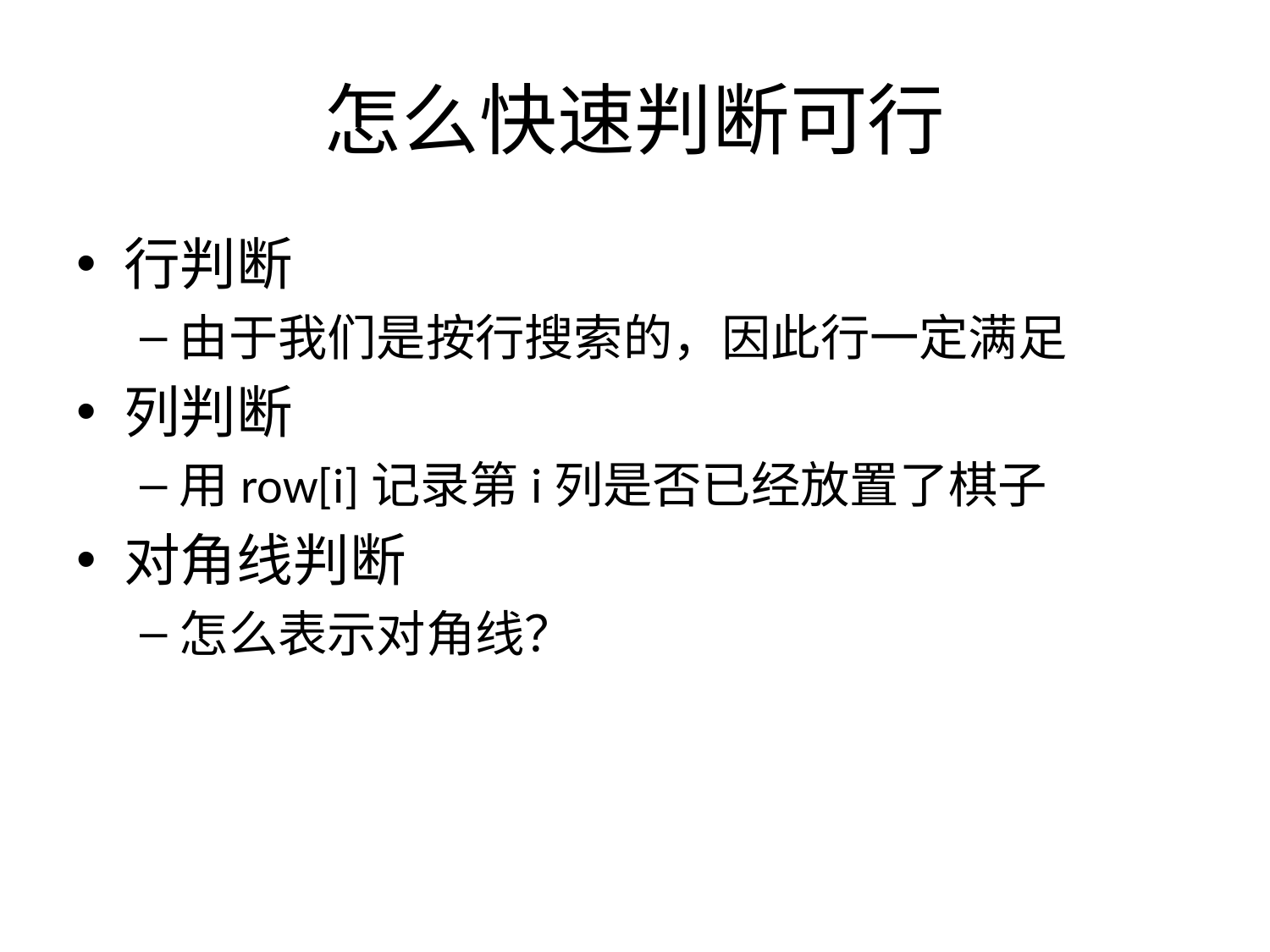

# 怎么快速判断可行
行判断
由于我们是按行搜索的，因此行一定满足
列判断
用row[i]记录第i列是否已经放置了棋子
对角线判断
怎么表示对角线？